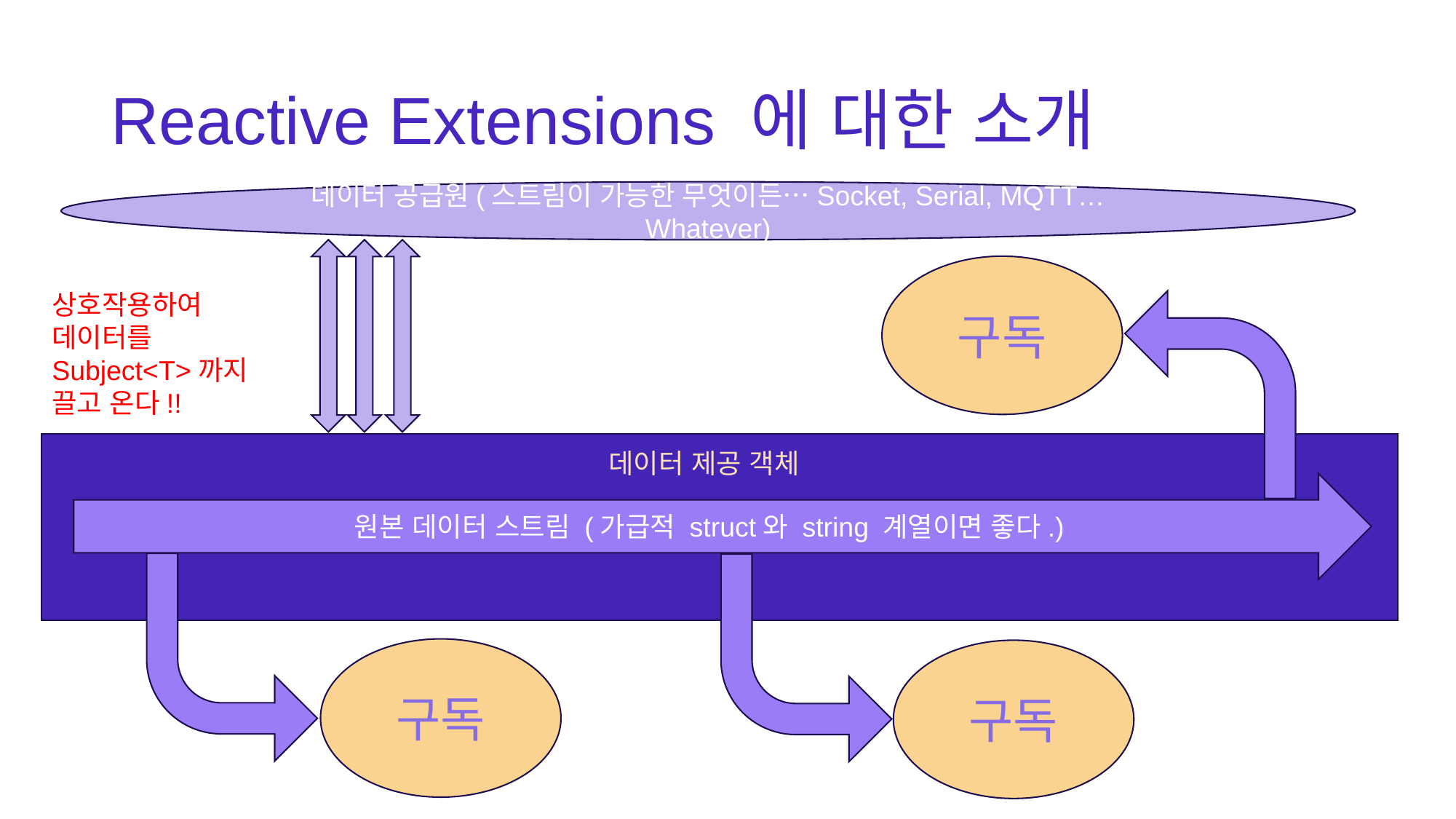

# Reactive Extensions 에 대한 소개
데이터 공급원(스트림이 가능한 무엇이든…Socket, Serial, MQTT…Whatever)

구독
상호작용하여 데이터를
Subject<T>까지 끌고 온다!!

데이터 제공 객체
원본 데이터 스트림 (가급적 struct와 string 계열이면 좋다.)

구독
구독